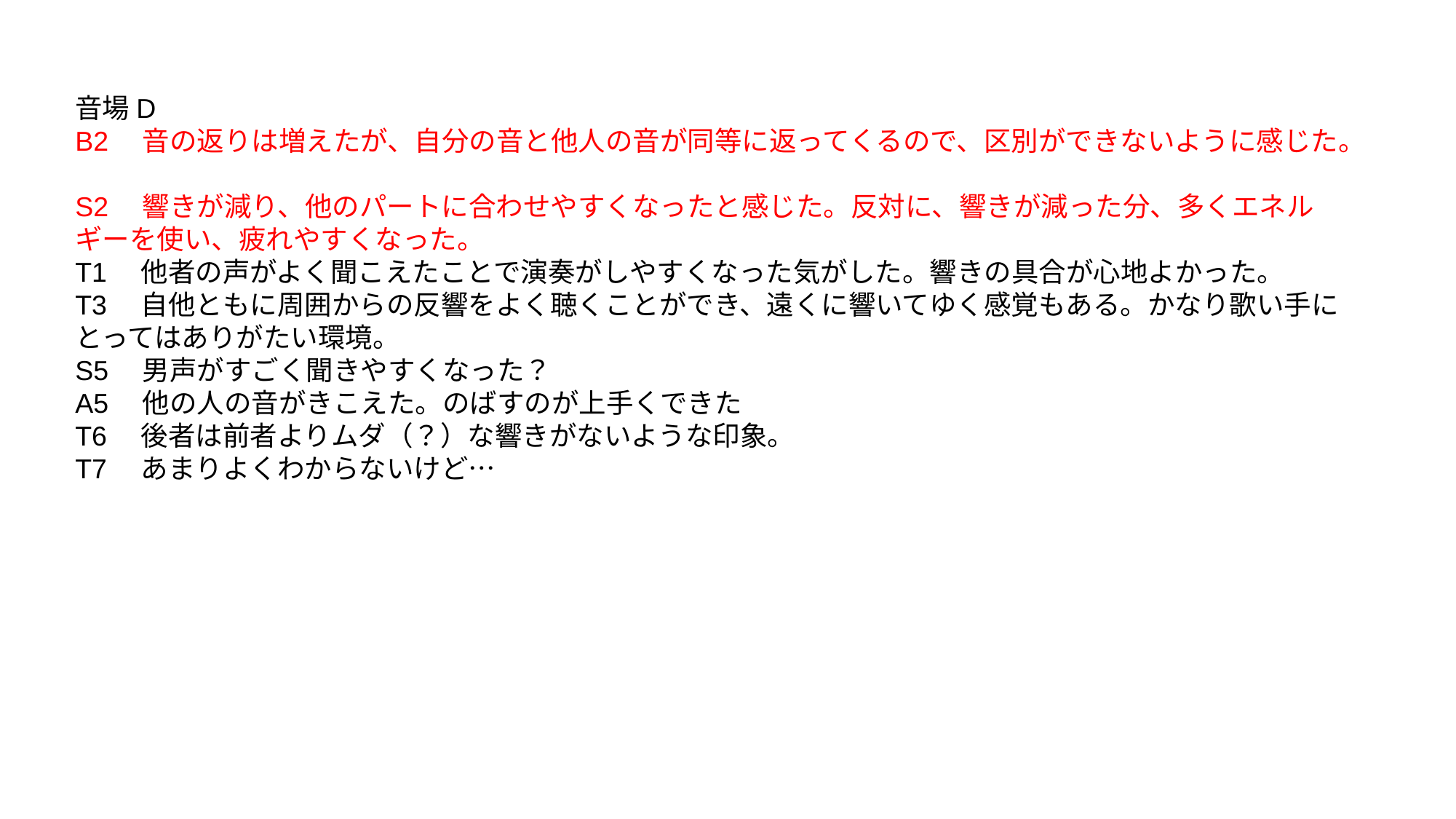

音場D
B2　音の返りは増えたが、自分の音と他人の音が同等に返ってくるので、区別ができないように感じた。

S2　響きが減り、他のパートに合わせやすくなったと感じた。反対に、響きが減った分、多くエネルギーを使い、疲れやすくなった。
T1　他者の声がよく聞こえたことで演奏がしやすくなった気がした。響きの具合が心地よかった。
T3　自他ともに周囲からの反響をよく聴くことができ、遠くに響いてゆく感覚もある。かなり歌い手にとってはありがたい環境。
S5　男声がすごく聞きやすくなった？
A5　他の人の音がきこえた。のばすのが上手くできた
T6　後者は前者よりムダ（？）な響きがないような印象。
T7　あまりよくわからないけど…